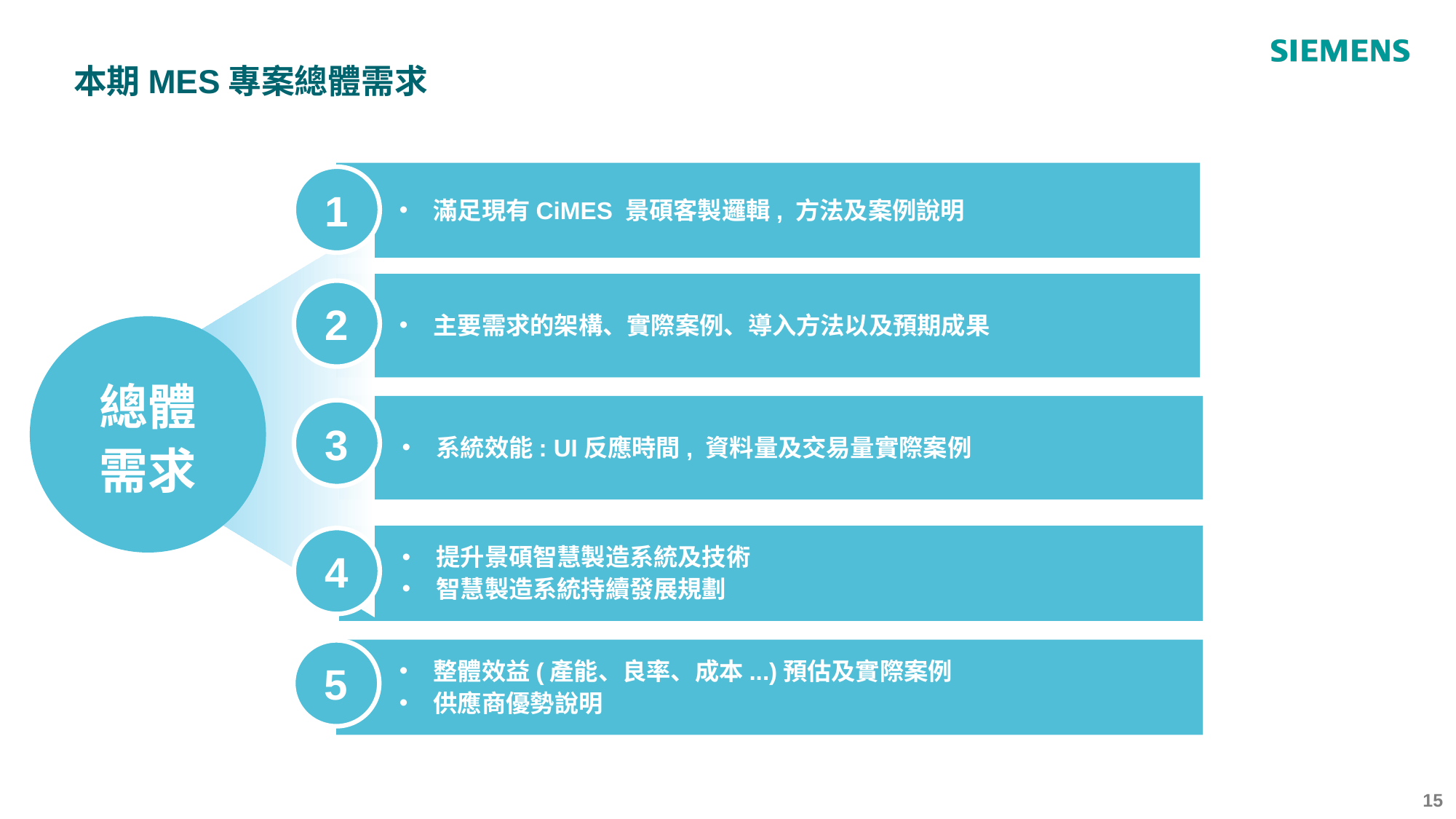

本期MES專案總體需求
滿足現有CiMES 景碩客製邏輯, 方法及案例說明
主要需求的架構、實際案例、導入方法以及預期成果
系統效能: UI反應時間, 資料量及交易量實際案例
提升景碩智慧製造系統及技術
智慧製造系統持續發展規劃
整體效益(產能、良率、成本...)預估及實際案例
供應商優勢說明
1
2

總體
需求
3
4
5
15